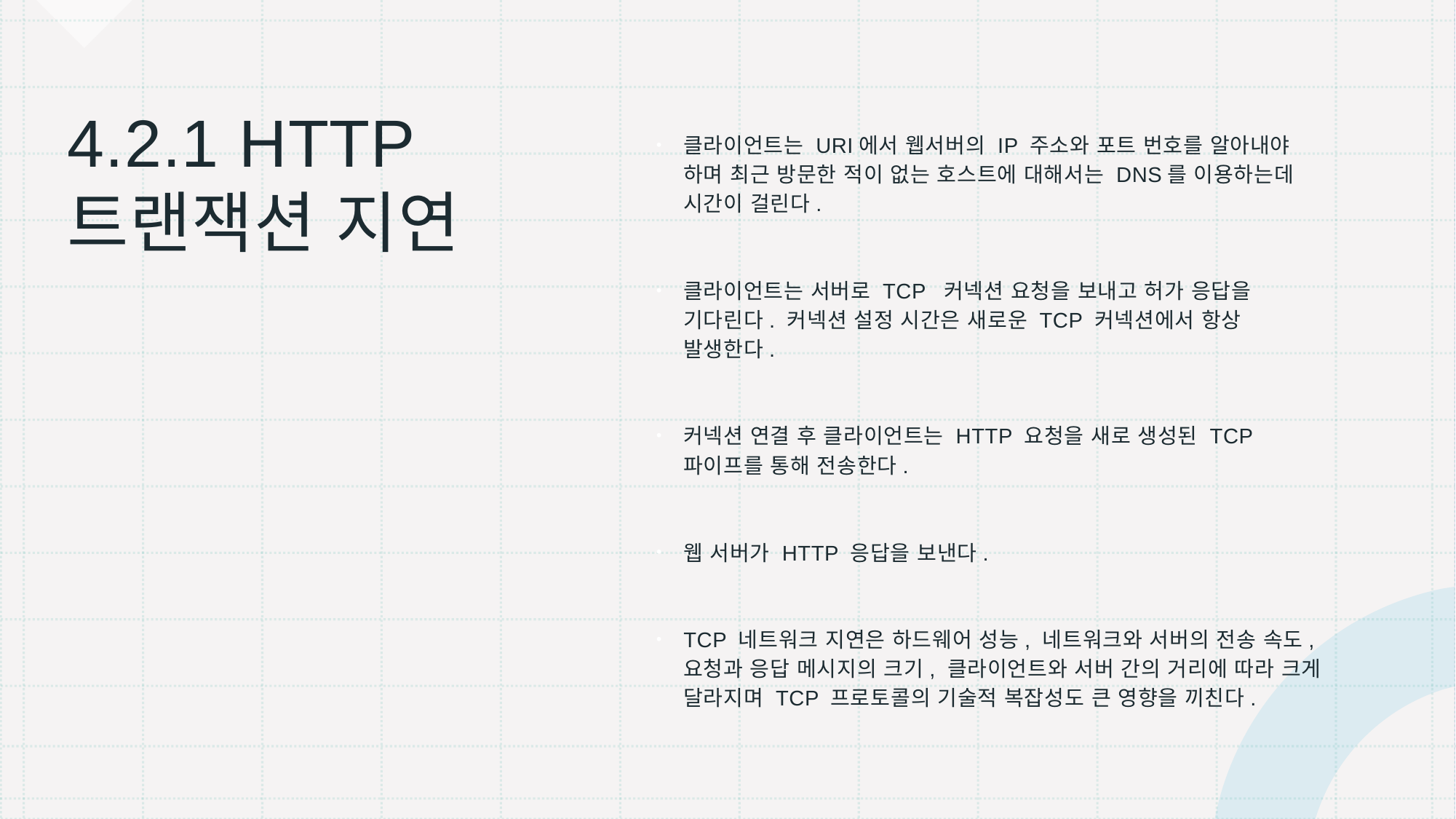

# 4.2.1 HTTP 트랜잭션 지연
클라이언트는 URI에서 웹서버의 IP 주소와 포트 번호를 알아내야 하며 최근 방문한 적이 없는 호스트에 대해서는 DNS를 이용하는데 시간이 걸린다.

클라이언트는 서버로 TCP  커넥션 요청을 보내고 허가 응답을 기다린다. 커넥션 설정 시간은 새로운 TCP 커넥션에서 항상 발생한다.

커넥션 연결 후 클라이언트는 HTTP 요청을 새로 생성된 TCP 파이프를 통해 전송한다.

웹 서버가 HTTP 응답을 보낸다.

TCP 네트워크 지연은 하드웨어 성능, 네트워크와 서버의 전송 속도, 요청과 응답 메시지의 크기, 클라이언트와 서버 간의 거리에 따라 크게 달라지며 TCP 프로토콜의 기술적 복잡성도 큰 영향을 끼친다.